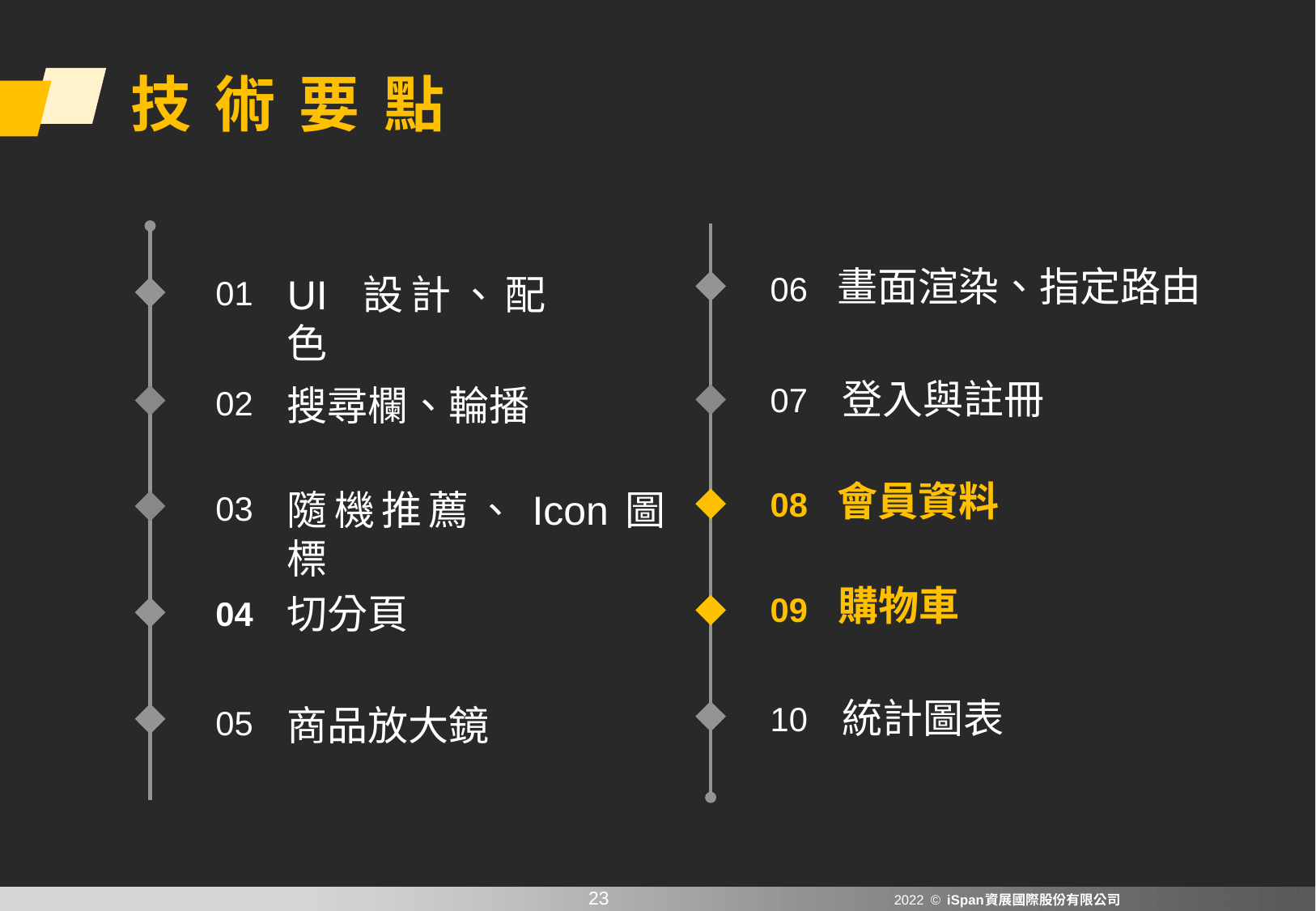

技 術 要 點

畫面渲染、指定路由
06
UI 設計、配色
01
登入與註冊
07
搜尋欄、輪播
02
會員資料
08
隨機推薦、Icon圖標
03
購物車
切分頁
09
04
統計圖表
10
商品放大鏡
05